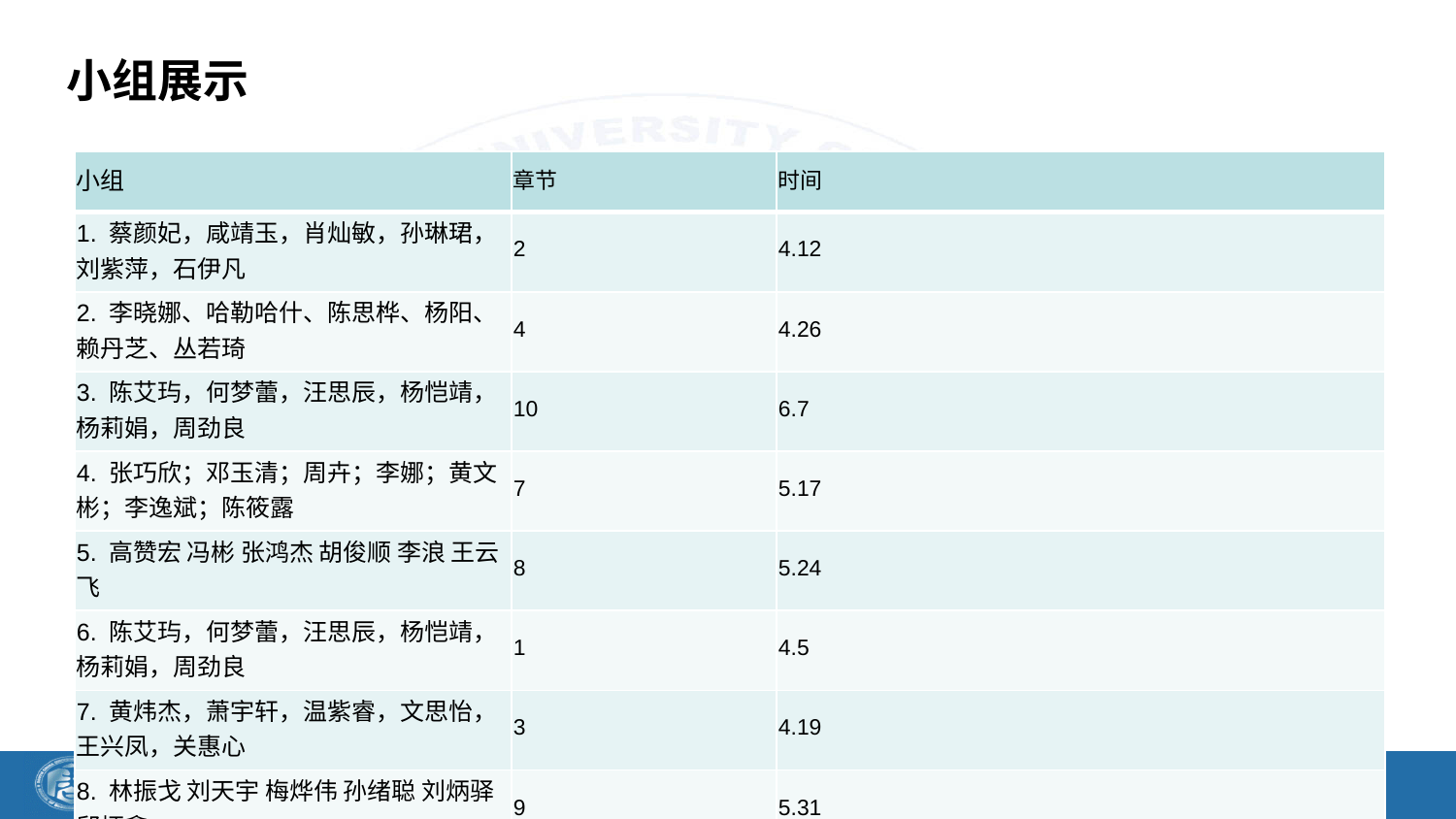

# 小组展示
| 小组 | 章节 | 时间 |
| --- | --- | --- |
| 1. 蔡颜妃，咸靖玉，肖灿敏，孙琳珺，刘紫萍，石伊凡 | 2 | 4.12 |
| 2. 李晓娜、哈勒哈什、陈思桦、杨阳、赖丹芝、丛若琦 | 4 | 4.26 |
| 3. 陈艾玙，何梦蕾，汪思辰，杨恺靖，杨莉娟，周劲良 | 10 | 6.7 |
| 4. 张巧欣；邓玉清；周卉；李娜；黄文彬；李逸斌；陈筱露 | 7 | 5.17 |
| 5. 高赞宏 冯彬 张鸿杰 胡俊顺 李浪 王云飞 | 8 | 5.24 |
| 6. 陈艾玙，何梦蕾，汪思辰，杨恺靖，杨莉娟，周劲良 | 1 | 4.5 |
| 7. 黄炜杰，萧宇轩，温紫睿，文思怡，王兴凤，关惠心 | 3 | 4.19 |
| 8. 林振戈 刘天宇 梅烨伟 孙绪聪 刘炳驿 邱炳鑫 | 9 | 5.31 |
| 9. 陈思璇，林陈素雯，柳杨，森巴特·什合斯，徐飞，徐悦潼 | 5 | 5.10 |